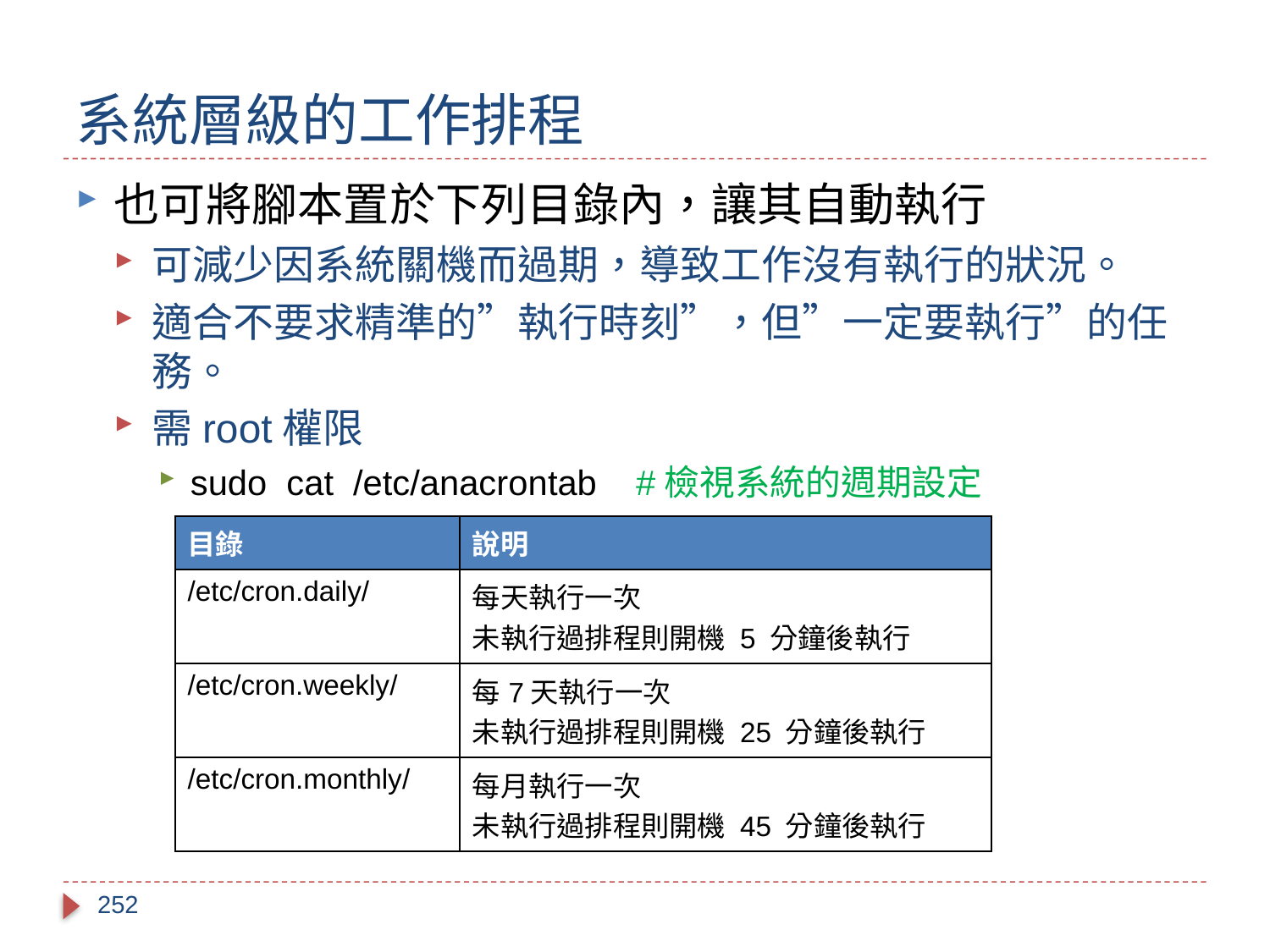

# 系統層級的工作排程
也可將腳本置於下列目錄內，讓其自動執行
可減少因系統關機而過期，導致工作沒有執行的狀況。
適合不要求精準的”執行時刻”，但”一定要執行”的任務。
需root權限
sudo  cat  /etc/anacrontab    #檢視系統的週期設定
| 目錄 | 說明 |
| --- | --- |
| /etc/cron.daily/ | 每天執行一次 未執行過排程則開機 5 分鐘後執行 |
| /etc/cron.weekly/ | 每7天執行一次 未執行過排程則開機 25 分鐘後執行 |
| /etc/cron.monthly/ | 每月執行一次 未執行過排程則開機 45 分鐘後執行 |
252